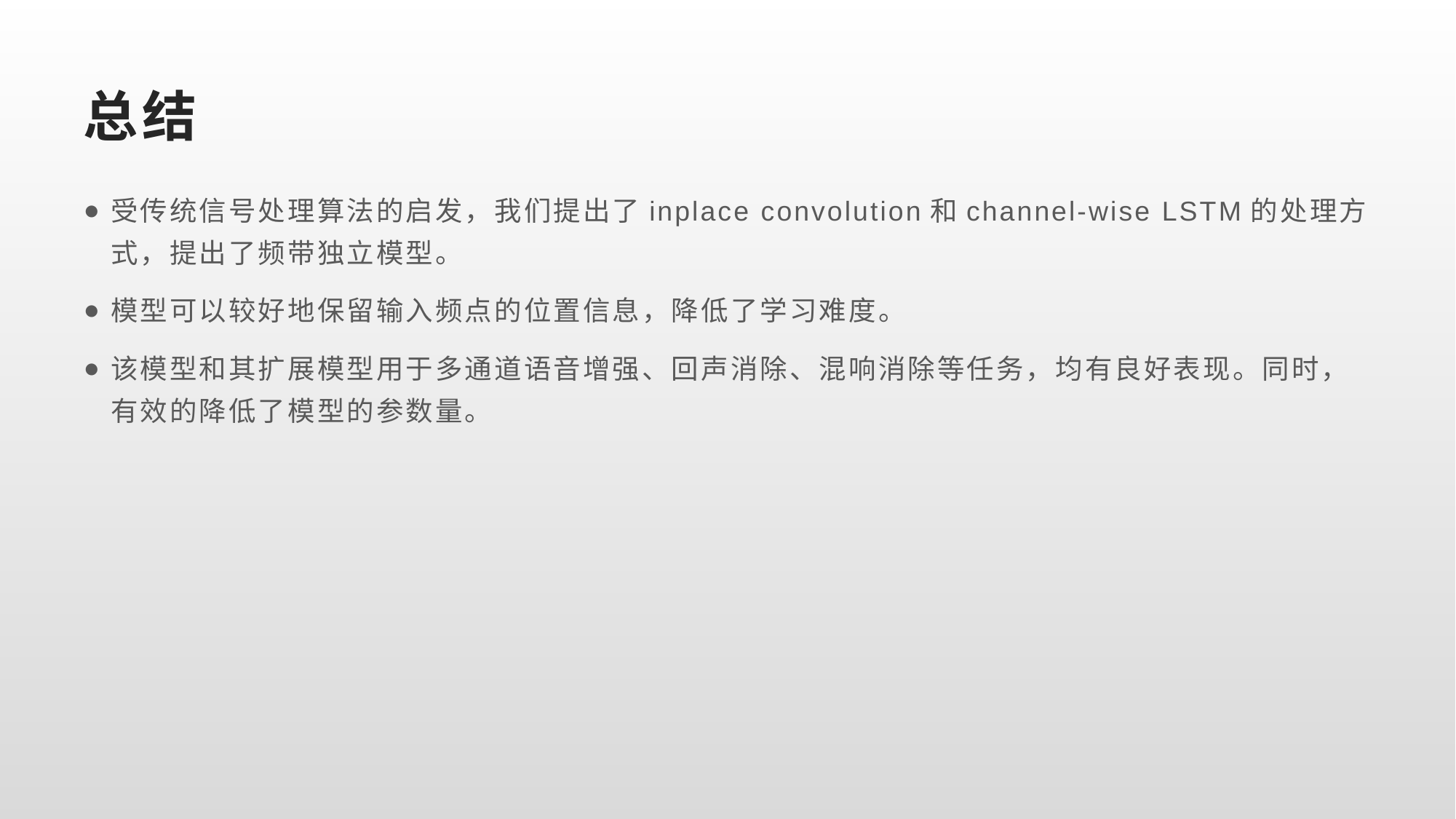

# 总结
受传统信号处理算法的启发，我们提出了inplace convolution和channel-wise LSTM的处理方式，提出了频带独立模型。
模型可以较好地保留输入频点的位置信息，降低了学习难度。
该模型和其扩展模型用于多通道语音增强、回声消除、混响消除等任务，均有良好表现。同时，有效的降低了模型的参数量。